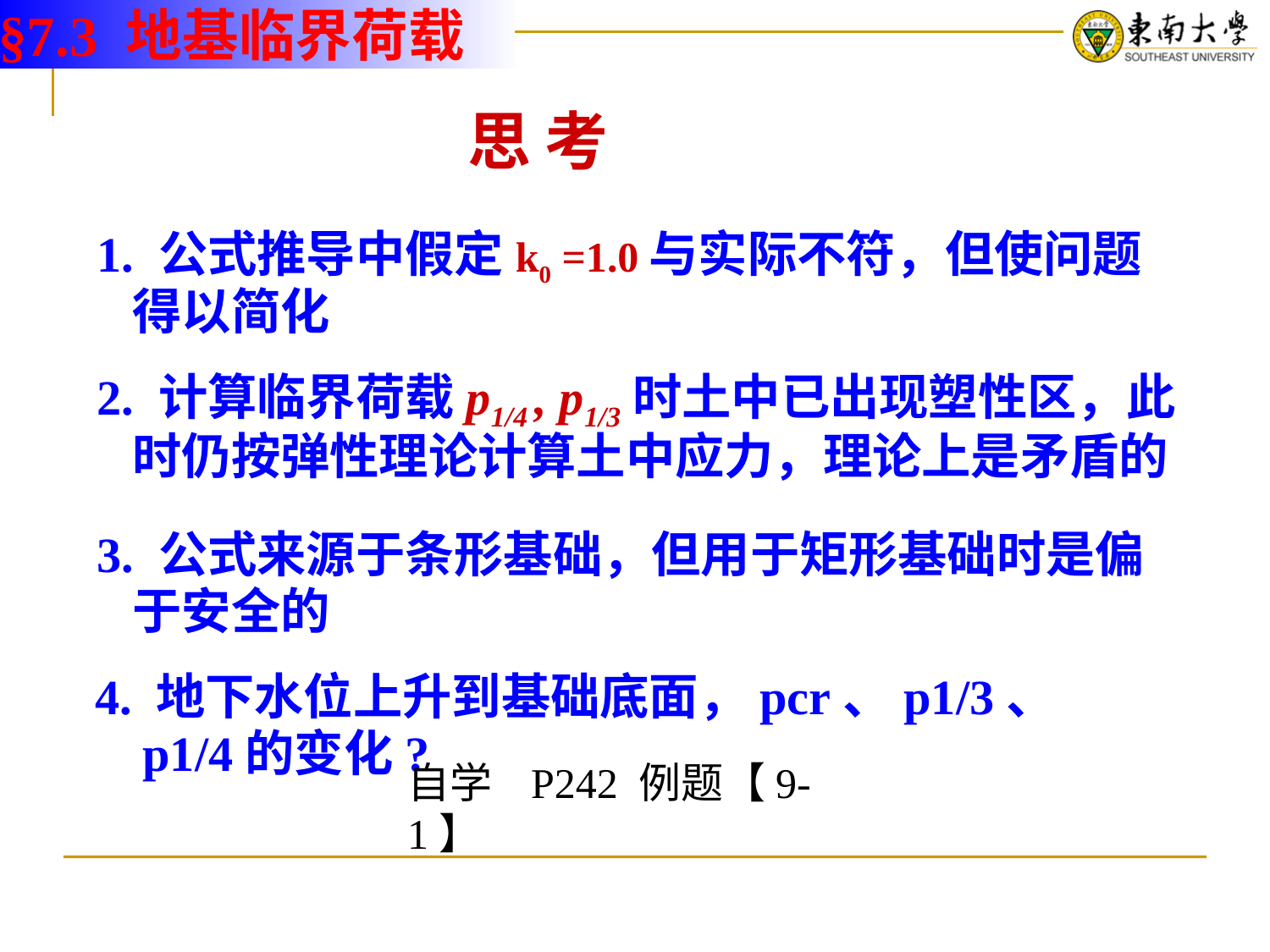

§7.3 地基临界荷载
思 考
 1. 公式推导中假定k0 =1.0与实际不符，但使问题得以简化
 2. 计算临界荷载p1/4 , p1/3时土中已出现塑性区，此时仍按弹性理论计算土中应力，理论上是矛盾的
 3. 公式来源于条形基础，但用于矩形基础时是偏于安全的
4. 地下水位上升到基础底面，pcr、p1/3、 p1/4的变化?
自学   P242 例题【9-1】